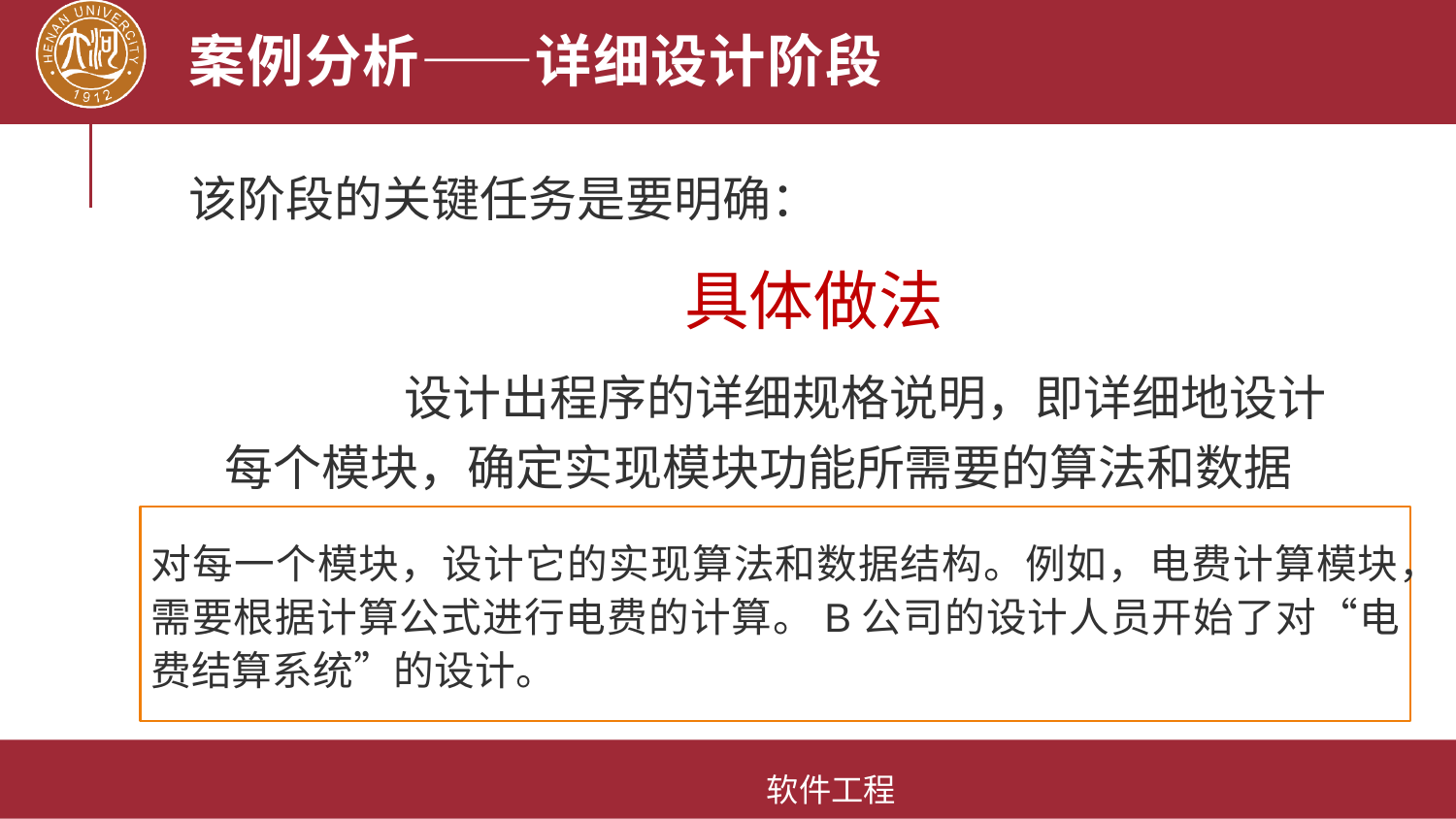

# 案例分析——详细设计阶段
该阶段的关键任务是要明确：
				 具体做法
		  设计出程序的详细规格说明，即详细地设计每个模块，确定实现模块功能所需要的算法和数据结构。
           阶段性成果：详细设计规格说明书和单元测试计划等。
对每一个模块，设计它的实现算法和数据结构。例如，电费计算模块，需要根据计算公式进行电费的计算。B公司的设计人员开始了对“电费结算系统”的设计。

软件工程
72